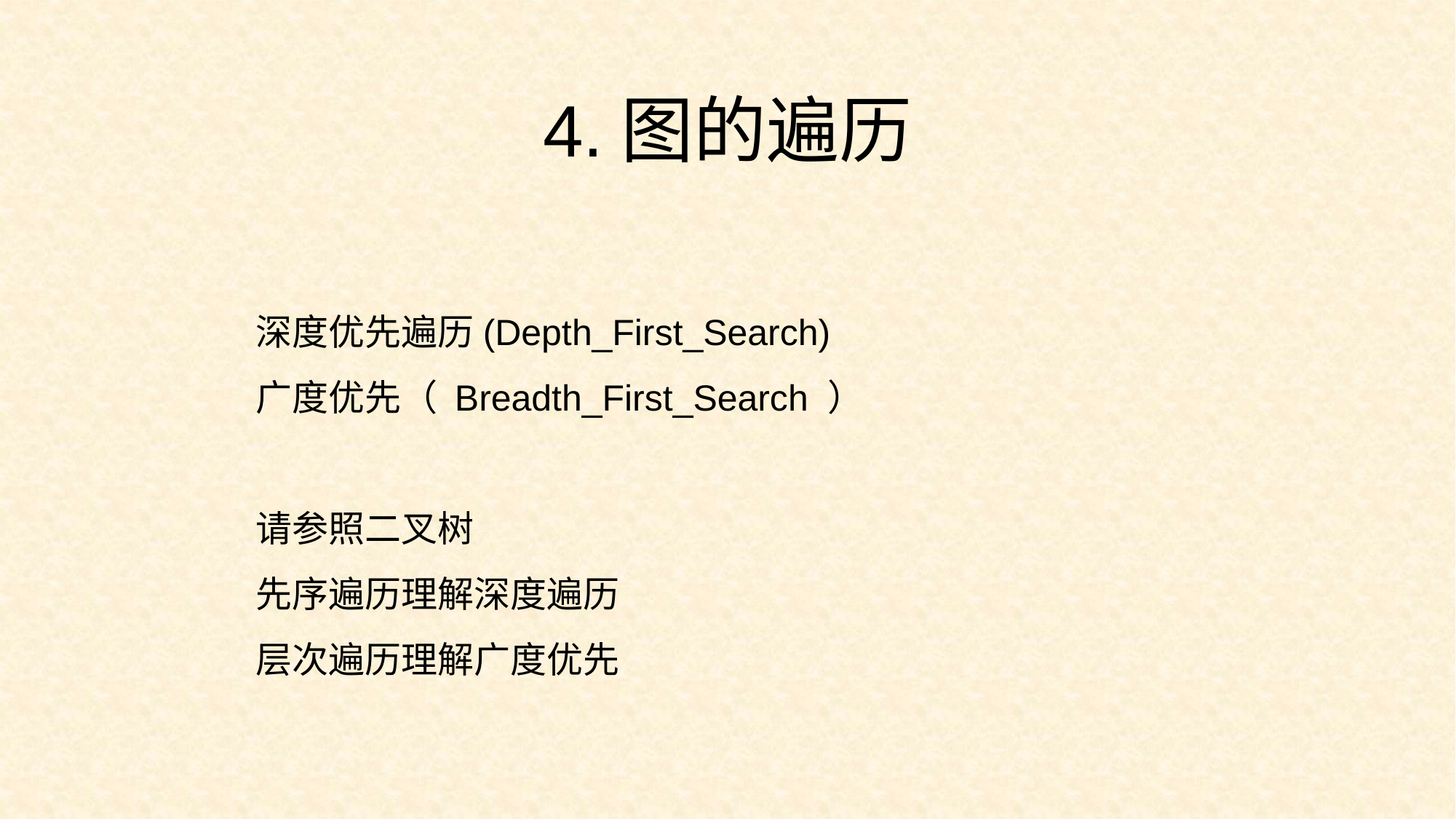

4.图的遍历
深度优先遍历(Depth_First_Search)
广度优先（ Breadth_First_Search ）

请参照二叉树
先序遍历理解深度遍历
层次遍历理解广度优先